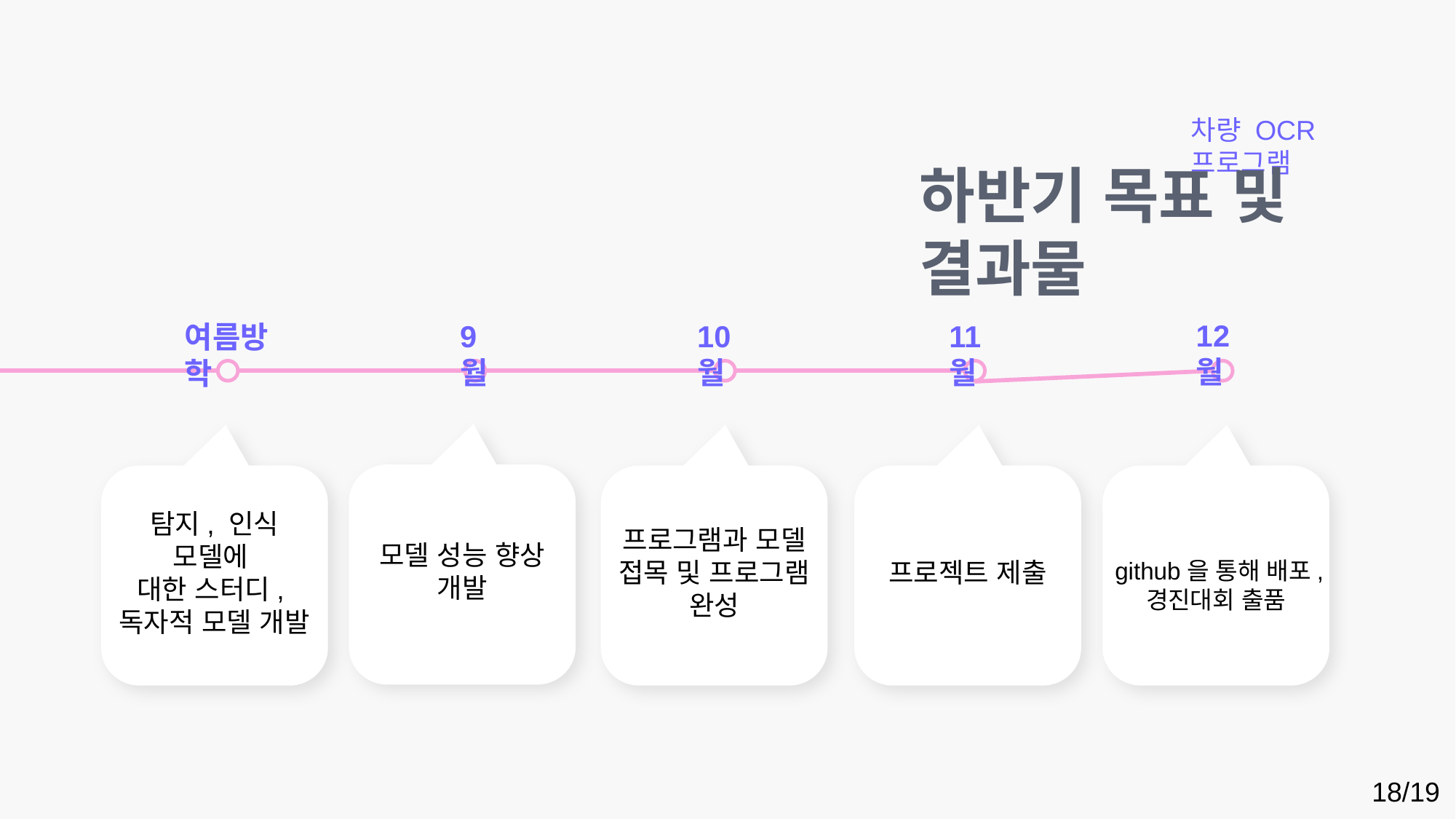

차량 OCR 프로그램
하반기 목표 및 결과물
12월
9월
10월
11월
여름방학

모델 성능 향상 개발

탐지, 인식 모델에
대한 스터디,
독자적 모델 개발

프로그램과 모델 접목 및 프로그램 완성

프로젝트 제출

github을 통해 배포,
경진대회 출품
18/19